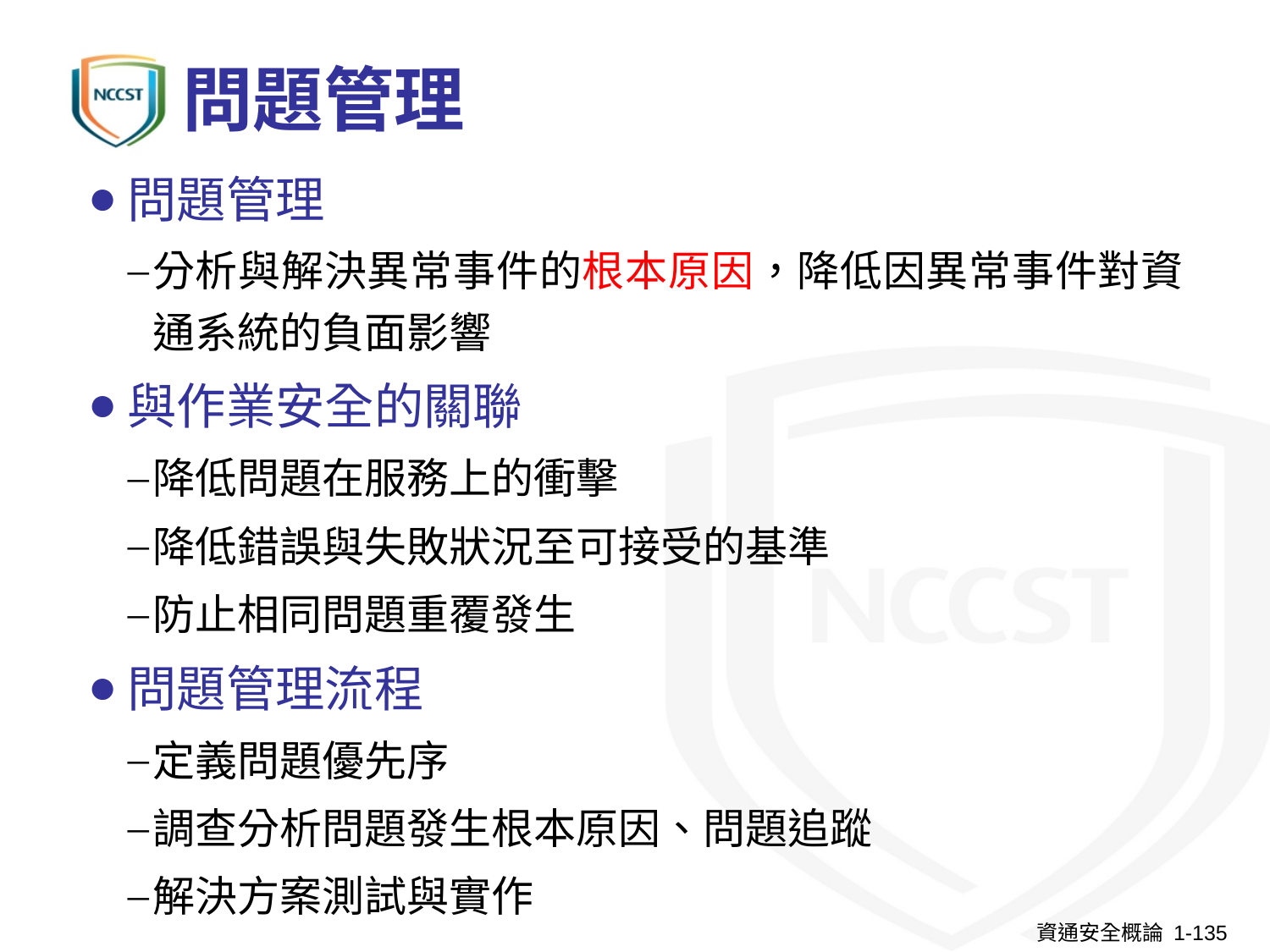

# 問題管理
問題管理
分析與解決異常事件的根本原因，降低因異常事件對資通系統的負面影響
與作業安全的關聯
降低問題在服務上的衝擊
降低錯誤與失敗狀況至可接受的基準
防止相同問題重覆發生
問題管理流程
定義問題優先序
調查分析問題發生根本原因、問題追蹤
解決方案測試與實作